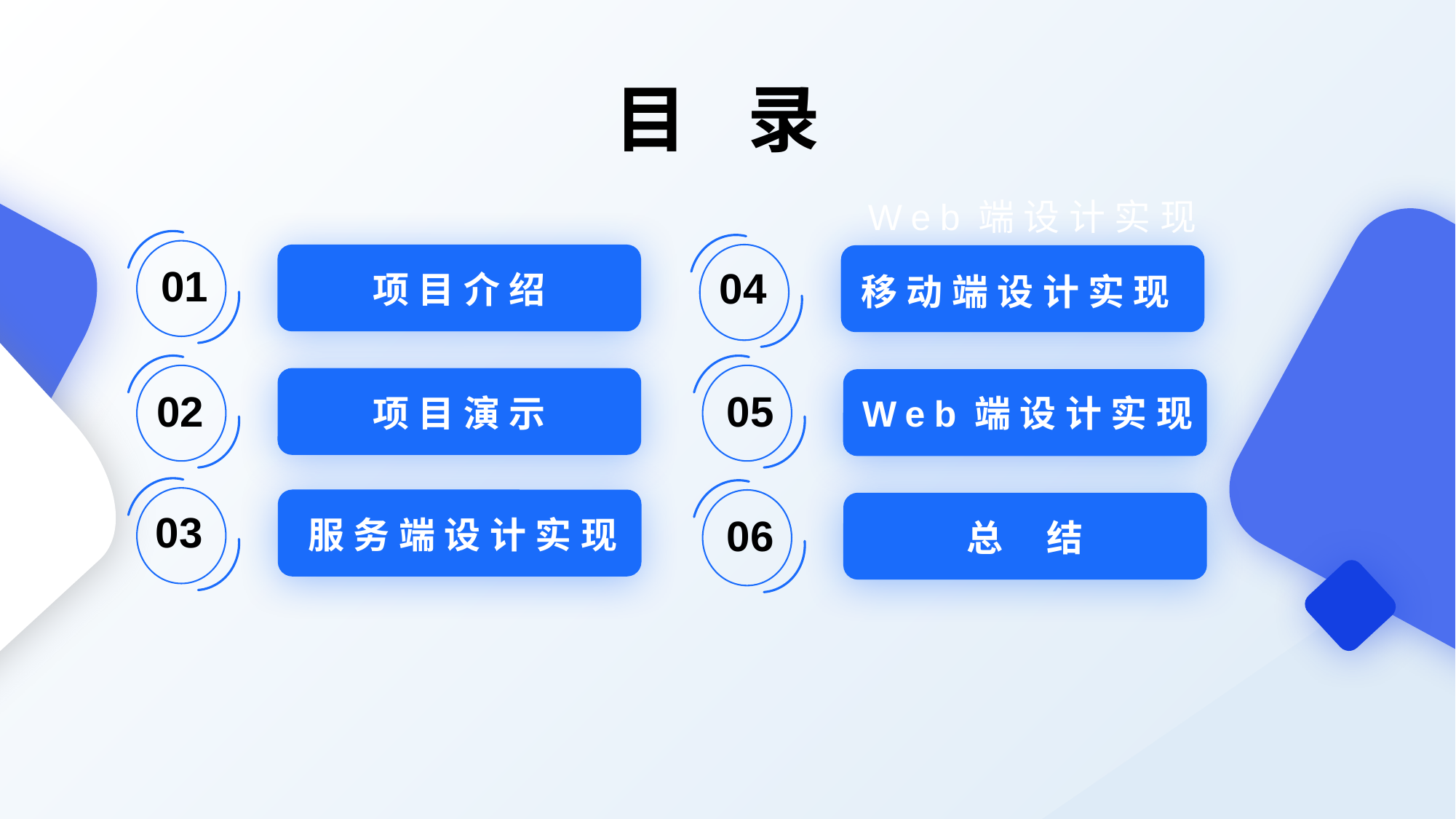

目  录

Web端设计实现

01
项目介绍

02
项目演示

03
服务端设计实现

04
移动端设计实现

05

06
总  结
Web端设计实现